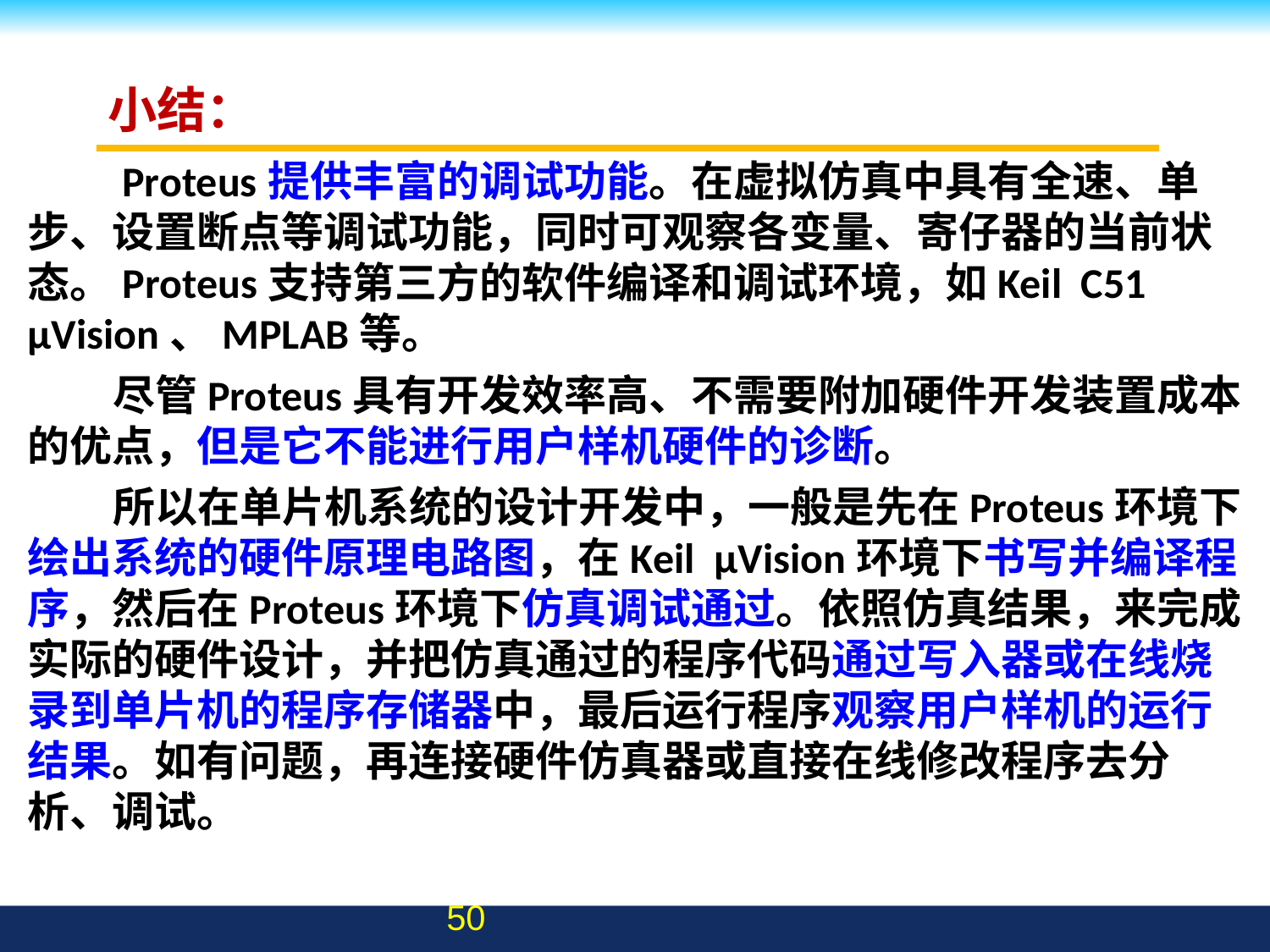

# 小结：
 Proteus提供丰富的调试功能。在虚拟仿真中具有全速、单步、设置断点等调试功能，同时可观察各变量、寄仔器的当前状态。Proteus支持第三方的软件编译和调试环境，如Keil  C51 µVision、MPLAB等。
尽管Proteus具有开发效率高、不需要附加硬件开发装置成本的优点，但是它不能进行用户样机硬件的诊断。
所以在单片机系统的设计开发中，一般是先在Proteus环境下绘出系统的硬件原理电路图，在Keil  µVision环境下书写并编译程序，然后在Proteus环境下仿真调试通过。依照仿真结果，来完成实际的硬件设计，并把仿真通过的程序代码通过写入器或在线烧录到单片机的程序存储器中，最后运行程序观察用户样机的运行结果。如有问题，再连接硬件仿真器或直接在线修改程序去分析、调试。
50